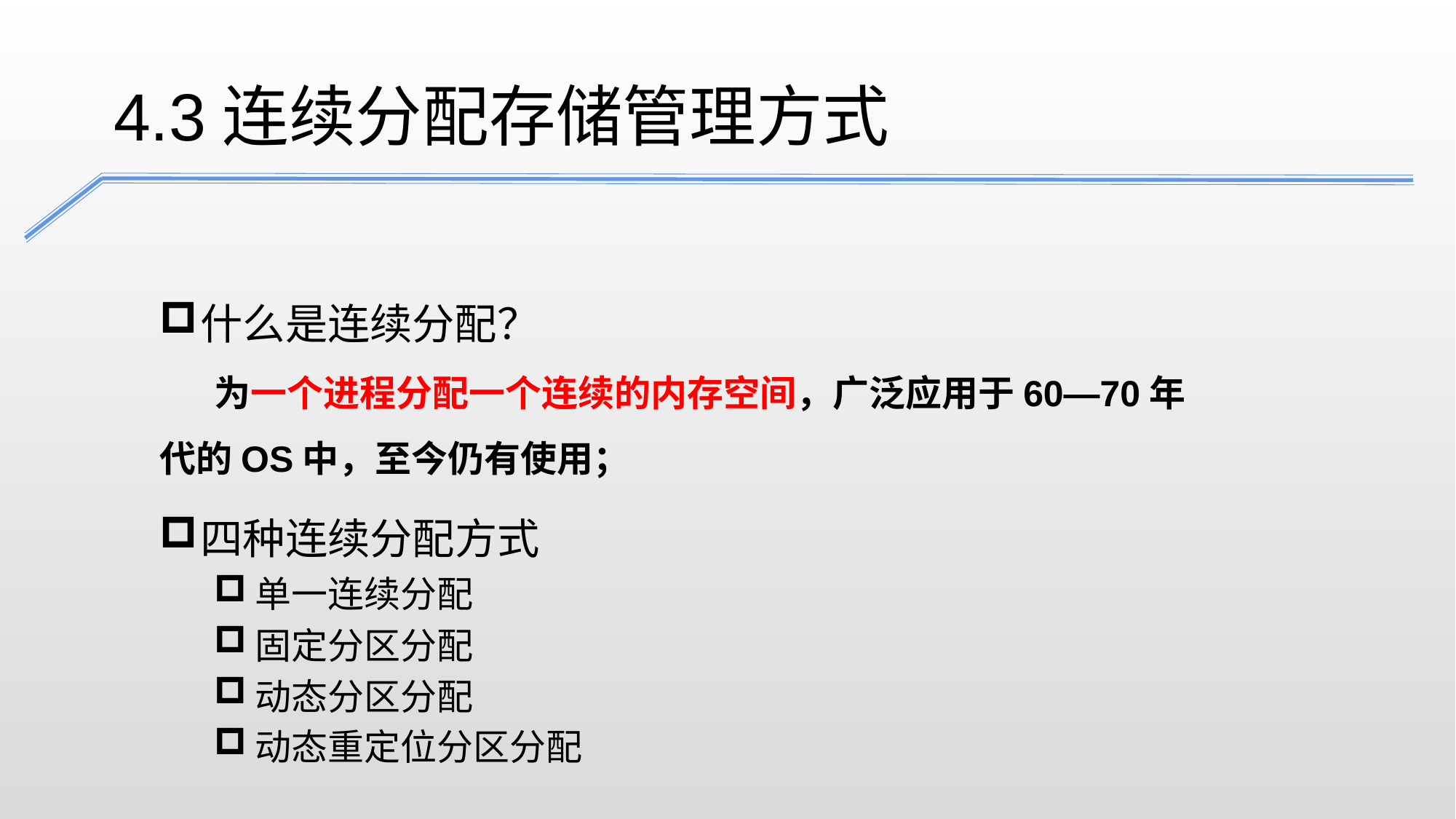

4.3连续分配存储管理方式

什么是连续分配？
为一个进程分配一个连续的内存空间，广泛应用于60—70年代的OS中，至今仍有使用；
四种连续分配方式
单一连续分配
固定分区分配
动态分区分配
动态重定位分区分配